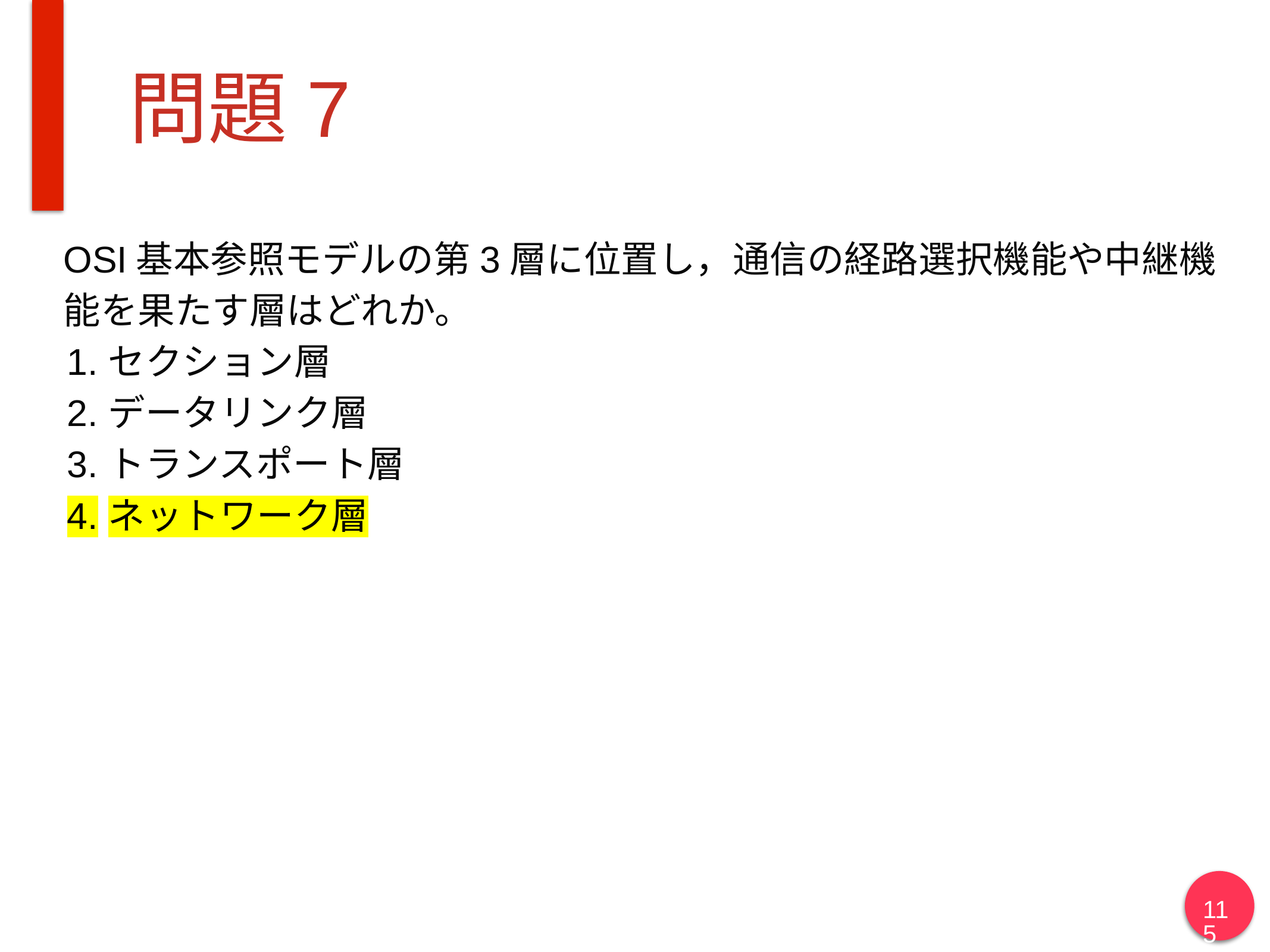

# 問題7
OSI基本参照モデルの第3層に位置し，通信の経路選択機能や中継機能を果たす層はどれか。
セクション層
データリンク層
トランスポート層
ネットワーク層
115